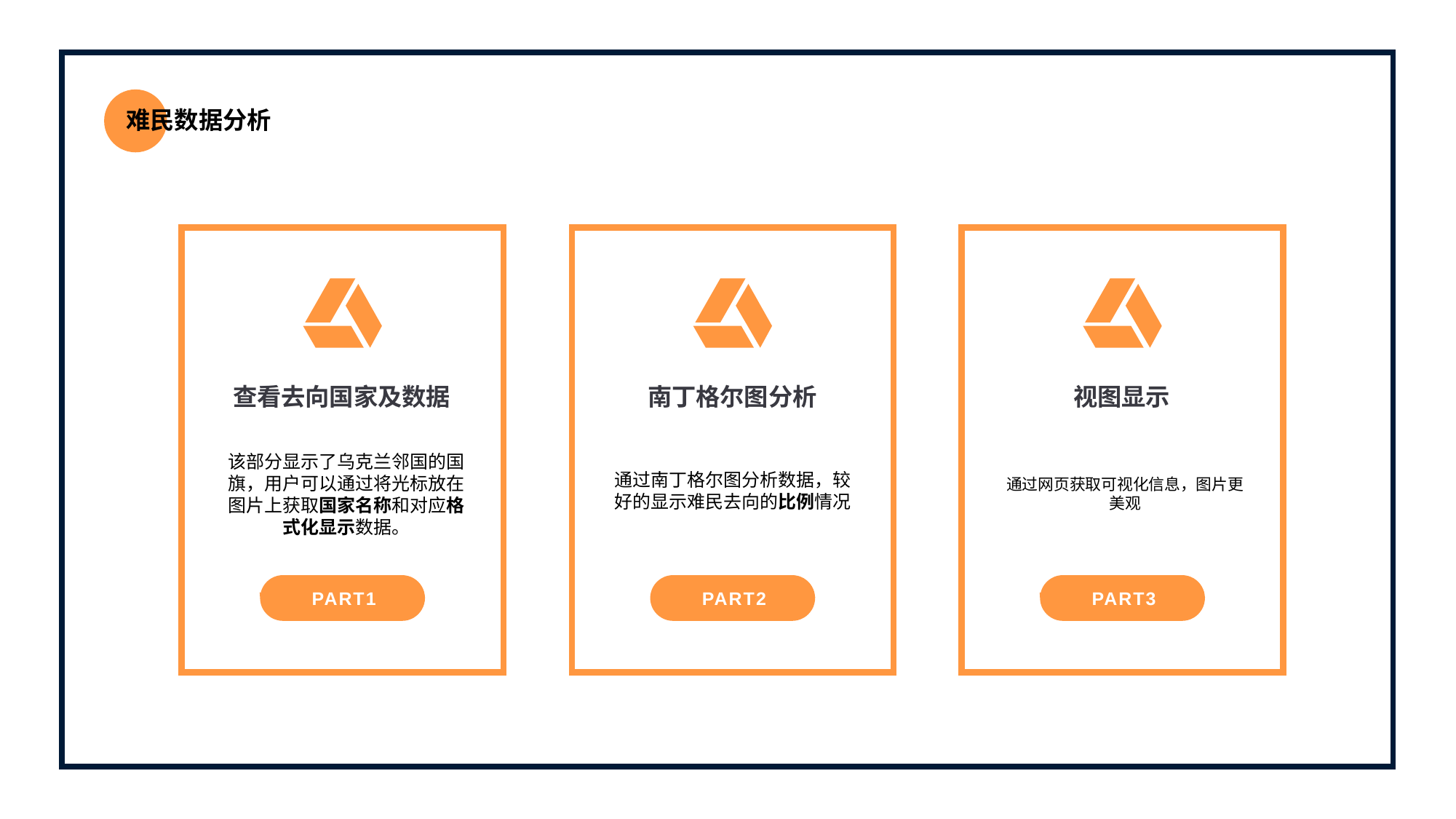

难民数据分析

查看去向国家及数据
该部分显示了乌克兰邻国的国旗，用户可以通过将光标放在图片上获取国家名称和对应格式化显示数据。

PART1

南丁格尔图分析
通过南丁格尔图分析数据，较好的显示难民去向的比例情况

PART2

视图显示
通过网页获取可视化信息，图片更美观

PART3